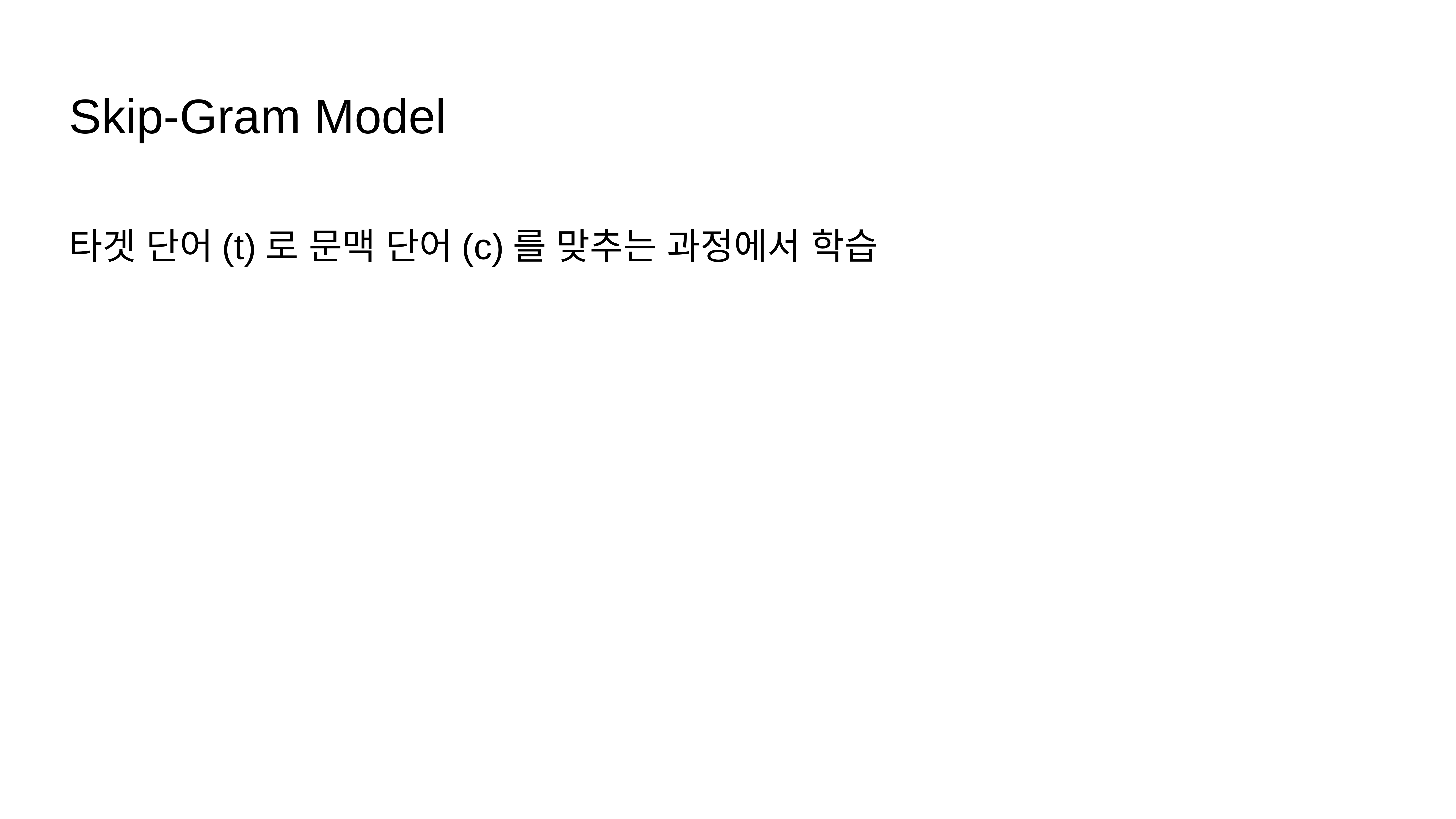

Skip-Gram Model
타겟 단어(t)로 문맥 단어(c)를 맞추는 과정에서 학습